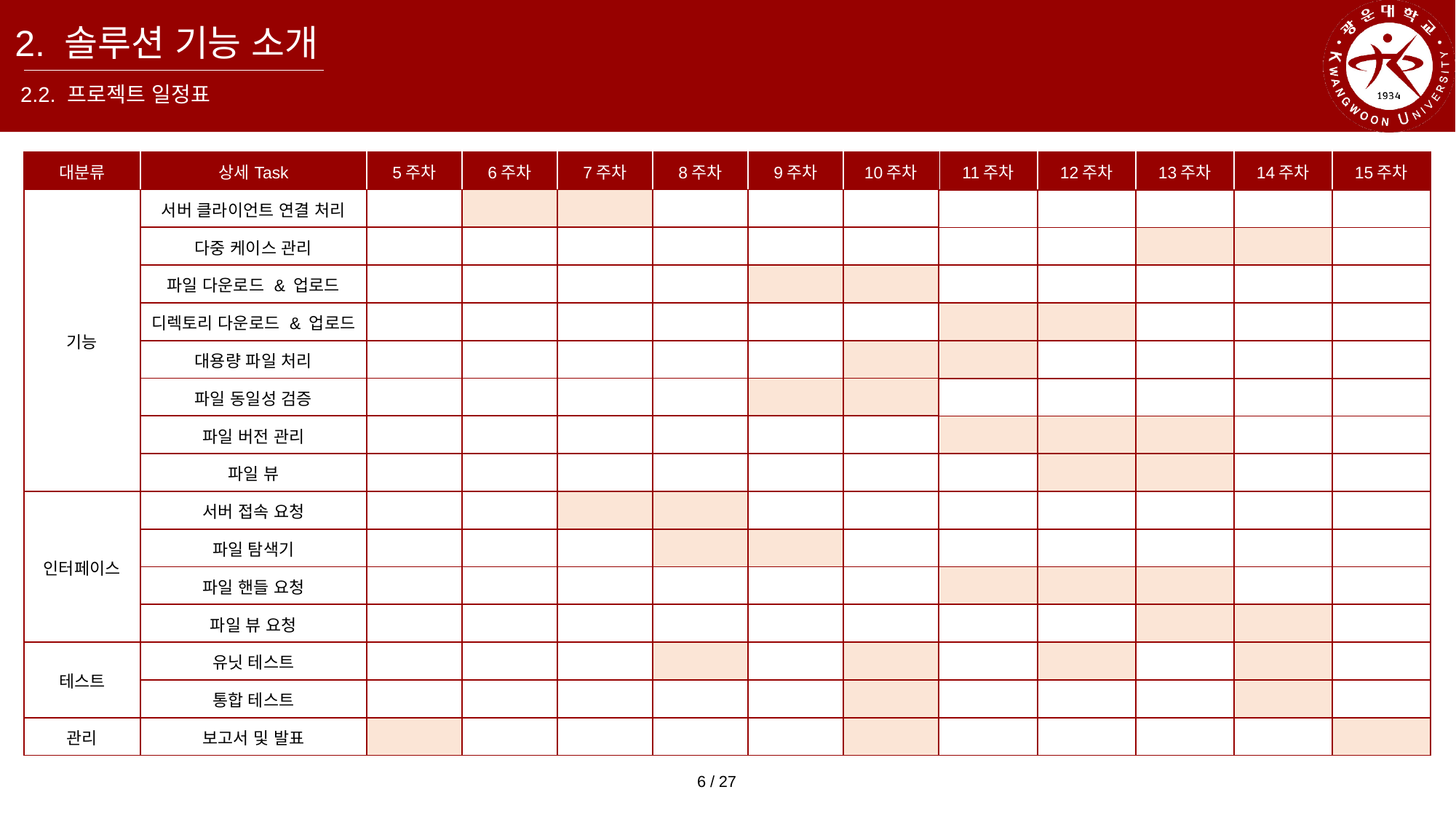

2. 솔루션 기능 소개
2.2. 프로젝트 일정표
| 11주차 | 12주차 | 13주차 | 14주차 | 15주차 |
| --- | --- | --- | --- | --- |
|  |  |  |  |  |
|  |  |  |  |  |
|  |  |  |  |  |
|  |  |  |  |  |
|  |  |  |  |  |
|  |  |  |  |  |
|  |  |  |  |  |
|  |  |  |  |  |
|  |  |  |  |  |
|  |  |  |  |  |
|  |  |  |  |  |
|  |  |  |  |  |
|  |  |  |  |  |
|  |  |  |  |  |
|  |  |  |  |  |
| 대분류 | 상세Task | 5주차 | 6주차 | 7주차 | 8주차 | 9주차 | 10주차 |
| --- | --- | --- | --- | --- | --- | --- | --- |
| 기능 | 서버 클라이언트 연결 처리 |  |  |  |  |  |  |
|  | 다중 케이스 관리 |  |  |  |  |  |  |
|  | 파일 다운로드 & 업로드 |  |  |  |  |  |  |
|  | 디렉토리 다운로드 & 업로드 |  |  |  |  |  |  |
|  | 대용량 파일 처리 |  |  |  |  |  |  |
|  | 파일 동일성 검증 |  |  |  |  |  |  |
|  | 파일 버전 관리 |  |  |  |  |  |  |
|  | 파일 뷰 |  |  |  |  |  |  |
| 인터페이스 | 서버 접속 요청 |  |  |  |  |  |  |
|  | 파일 탐색기 |  |  |  |  |  |  |
|  | 파일 핸들 요청 |  |  |  |  |  |  |
|  | 파일 뷰 요청 |  |  |  |  |  |  |
| 테스트 | 유닛 테스트 |  |  |  |  |  |  |
|  | 통합 테스트 |  |  |  |  |  |  |
| 관리 | 보고서 및 발표 |  |  |  |  |  |  |